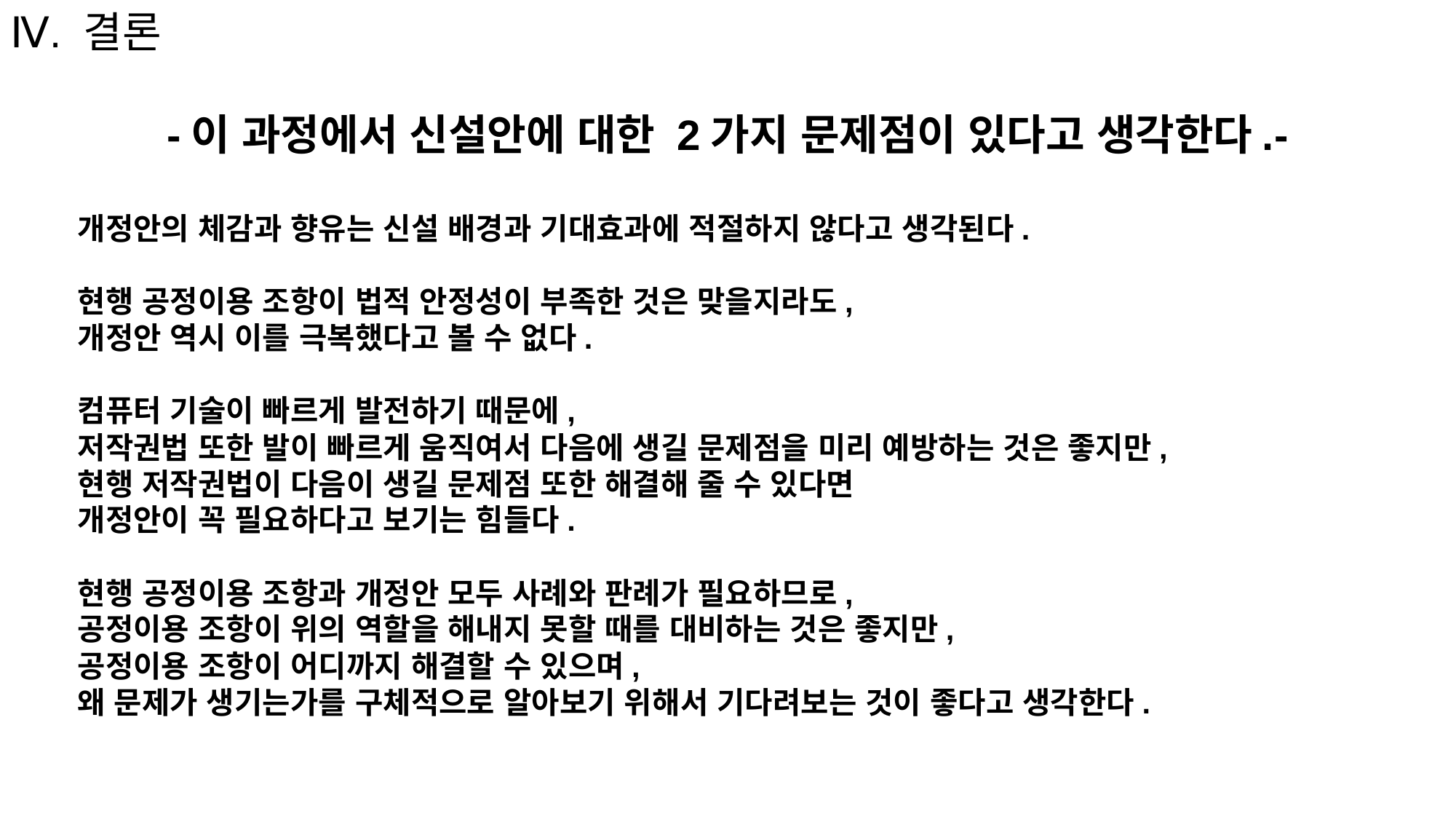

Ⅳ. 결론

-이 과정에서 신설안에 대한 2가지 문제점이 있다고 생각한다.-

개정안의 체감과 향유는 신설 배경과 기대효과에 적절하지 않다고 생각된다.

현행 공정이용 조항이 법적 안정성이 부족한 것은 맞을지라도,
개정안 역시 이를 극복했다고 볼 수 없다.

컴퓨터 기술이 빠르게 발전하기 때문에,
저작권법 또한 발이 빠르게 움직여서 다음에 생길 문제점을 미리 예방하는 것은 좋지만,
현행 저작권법이 다음이 생길 문제점 또한 해결해 줄 수 있다면
개정안이 꼭 필요하다고 보기는 힘들다.

현행 공정이용 조항과 개정안 모두 사례와 판례가 필요하므로,
공정이용 조항이 위의 역할을 해내지 못할 때를 대비하는 것은 좋지만,
공정이용 조항이 어디까지 해결할 수 있으며,
왜 문제가 생기는가를 구체적으로 알아보기 위해서 기다려보는 것이 좋다고 생각한다.